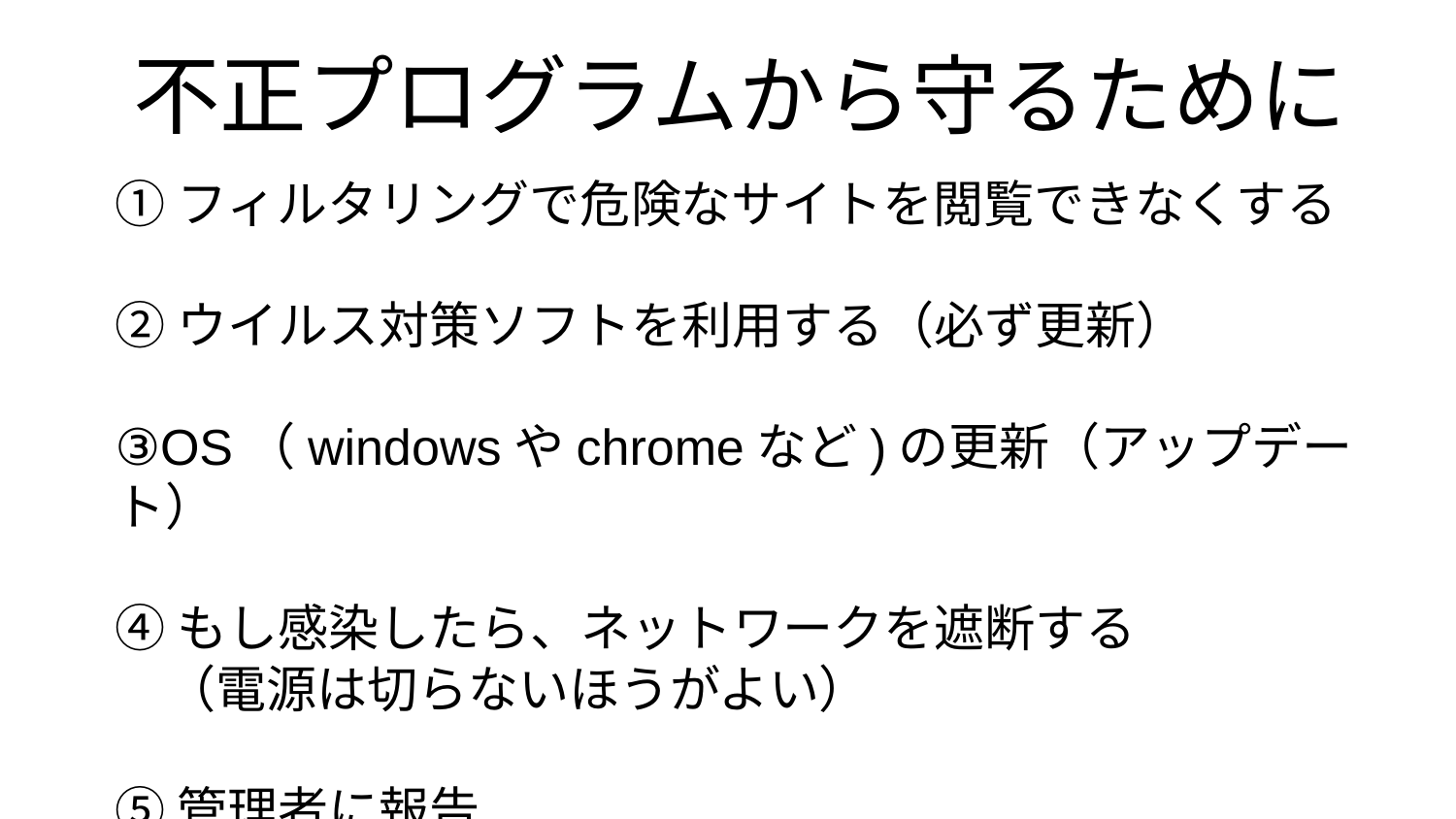

不正プログラムから守るために
①フィルタリングで危険なサイトを閲覧できなくする

②ウイルス対策ソフトを利用する（必ず更新）

③OS（windowsやchromeなど)の更新（アップデート）

④もし感染したら、ネットワークを遮断する
　（電源は切らないほうがよい）

⑤管理者に報告